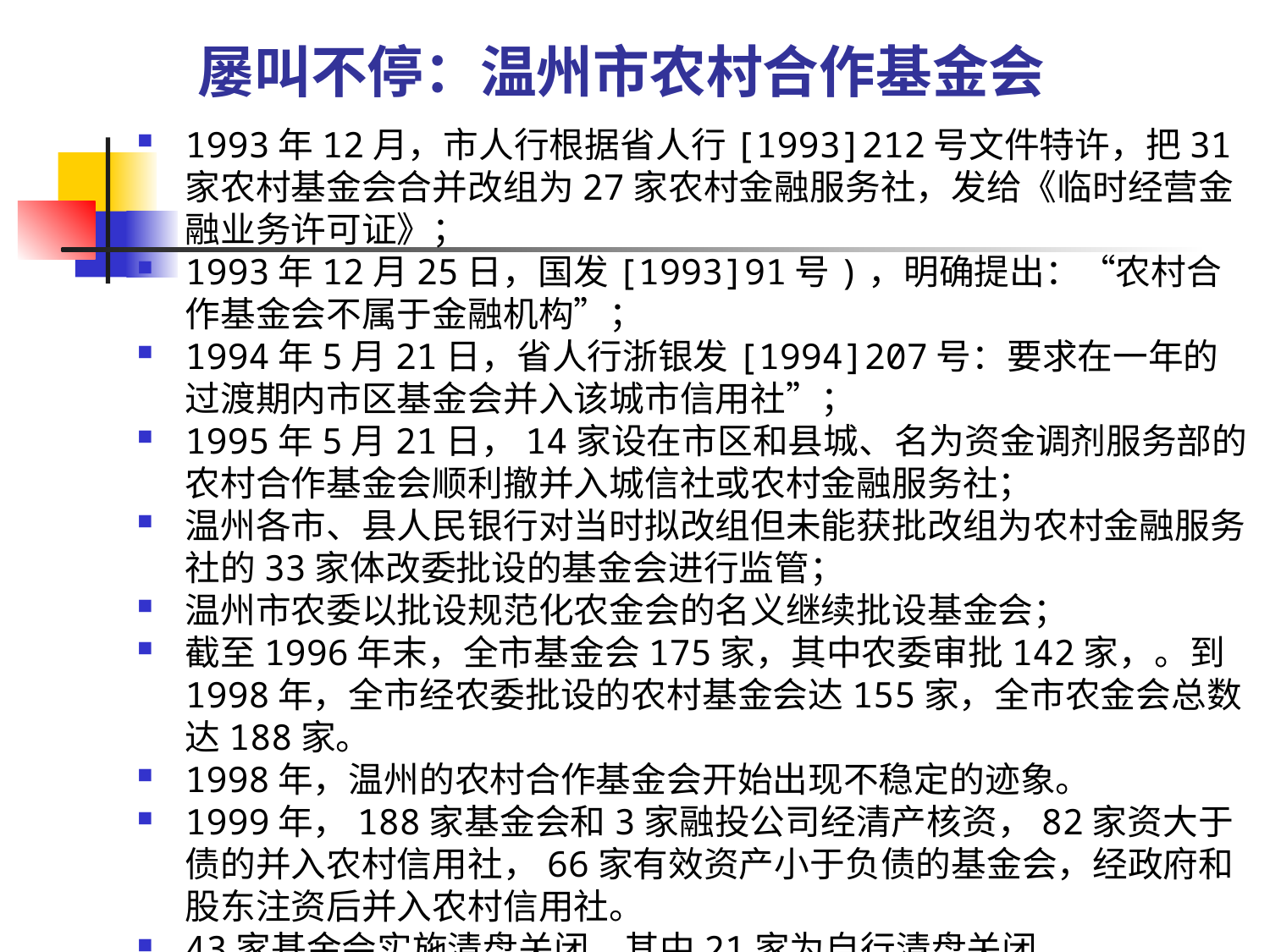

# 屡叫不停：温州市农村合作基金会
1993年12月，市人行根据省人行[1993]212号文件特许，把31家农村基金会合并改组为27家农村金融服务社，发给《临时经营金融业务许可证》；
1993年12月25日，国发[1993]91号)，明确提出：“农村合作基金会不属于金融机构”；
1994年5月21日，省人行浙银发[1994]207号：要求在一年的过渡期内市区基金会并入该城市信用社”；
1995年5月21日，14家设在市区和县城、名为资金调剂服务部的农村合作基金会顺利撤并入城信社或农村金融服务社；
温州各市、县人民银行对当时拟改组但未能获批改组为农村金融服务社的33家体改委批设的基金会进行监管；
温州市农委以批设规范化农金会的名义继续批设基金会；
截至1996年末，全市基金会175家，其中农委审批142家，。到1998年，全市经农委批设的农村基金会达155家，全市农金会总数达188家。
1998年，温州的农村合作基金会开始出现不稳定的迹象。
1999年，188家基金会和3家融投公司经清产核资，82家资大于债的并入农村信用社，66家有效资产小于负债的基金会，经政府和股东注资后并入农村信用社。
43家基金会实施清盘关闭，其中21家为自行清盘关闭。